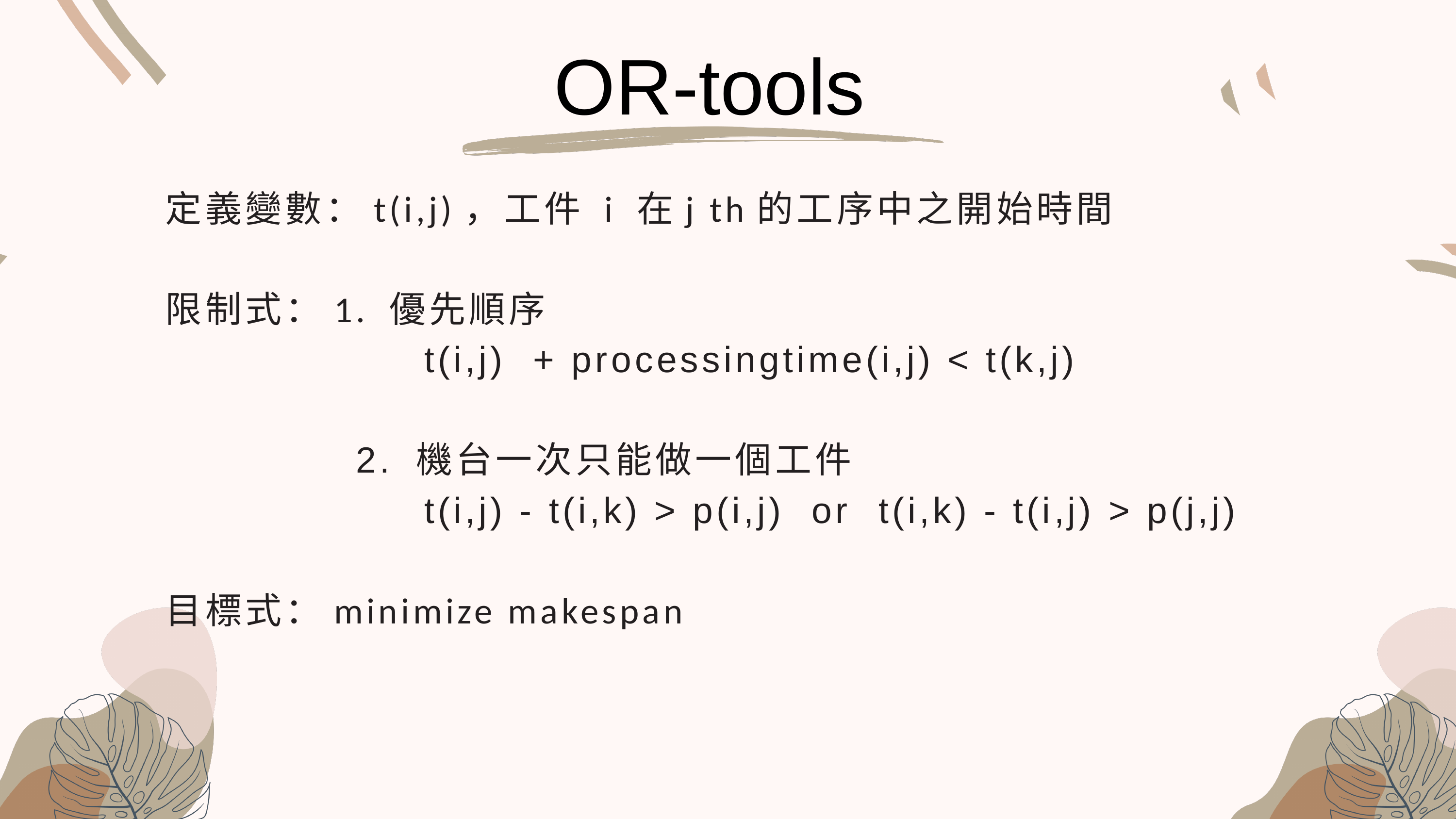

OR-tools

定義變數：t(i,j)，工件 i 在j th的工序中之開始時間

限制式：1. 優先順序
                   t(i,j)  + processingtime(i,j) < t(k,j)

              2. 機台一次只能做一個工件
                   t(i,j) - t(i,k) > p(i,j)  or  t(i,k) - t(i,j) > p(j,j)

目標式：minimize makespan